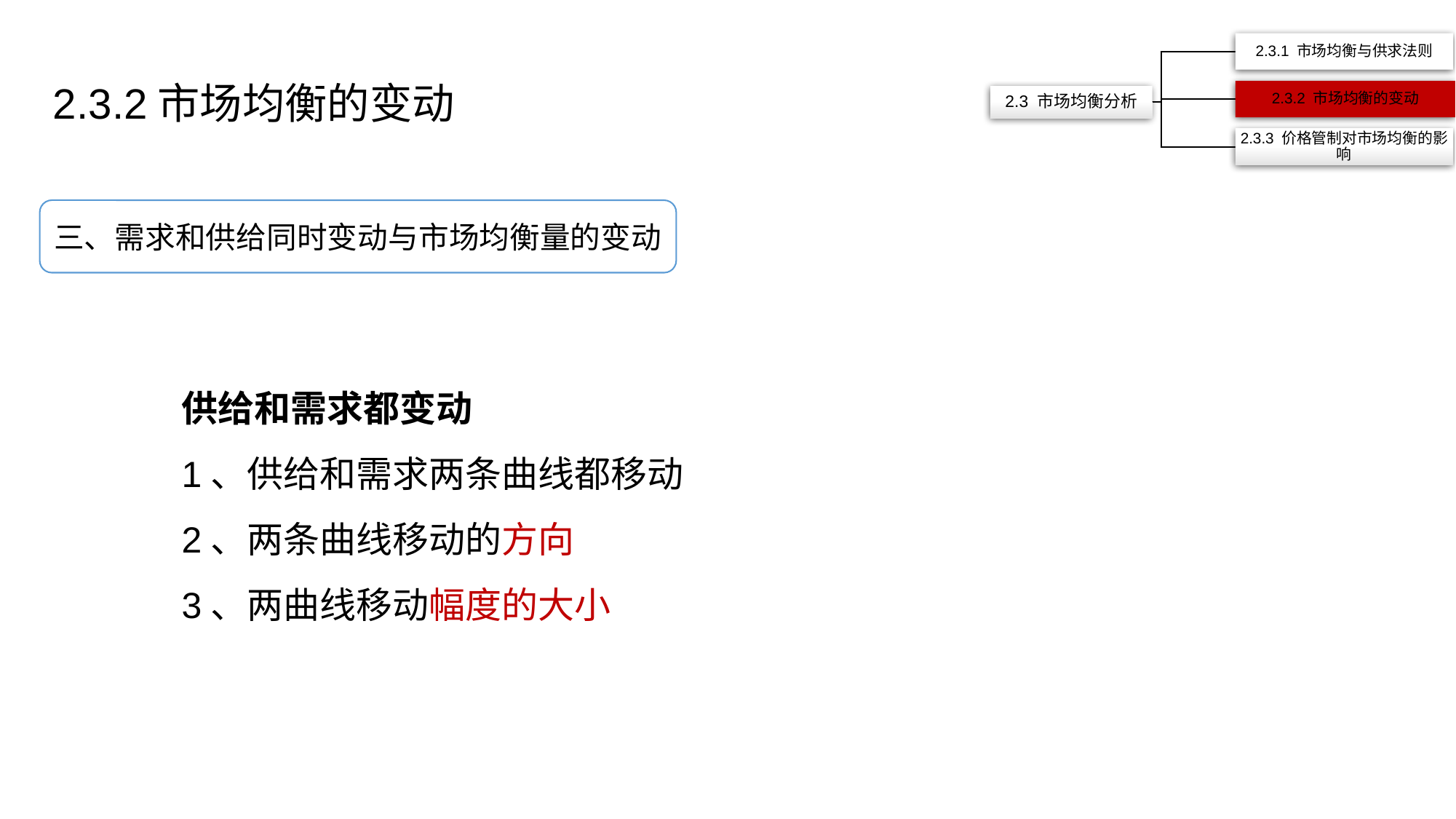

2.3 市场均衡分析
2.3.1 市场均衡与供求法则
2.3.2 市场均衡的变动
2.3.3 价格管制对市场均衡的影响
2.3.2市场均衡的变动
三、需求和供给同时变动与市场均衡量的变动
供给和需求都变动
1、供给和需求两条曲线都移动
2、两条曲线移动的方向
3、两曲线移动幅度的大小